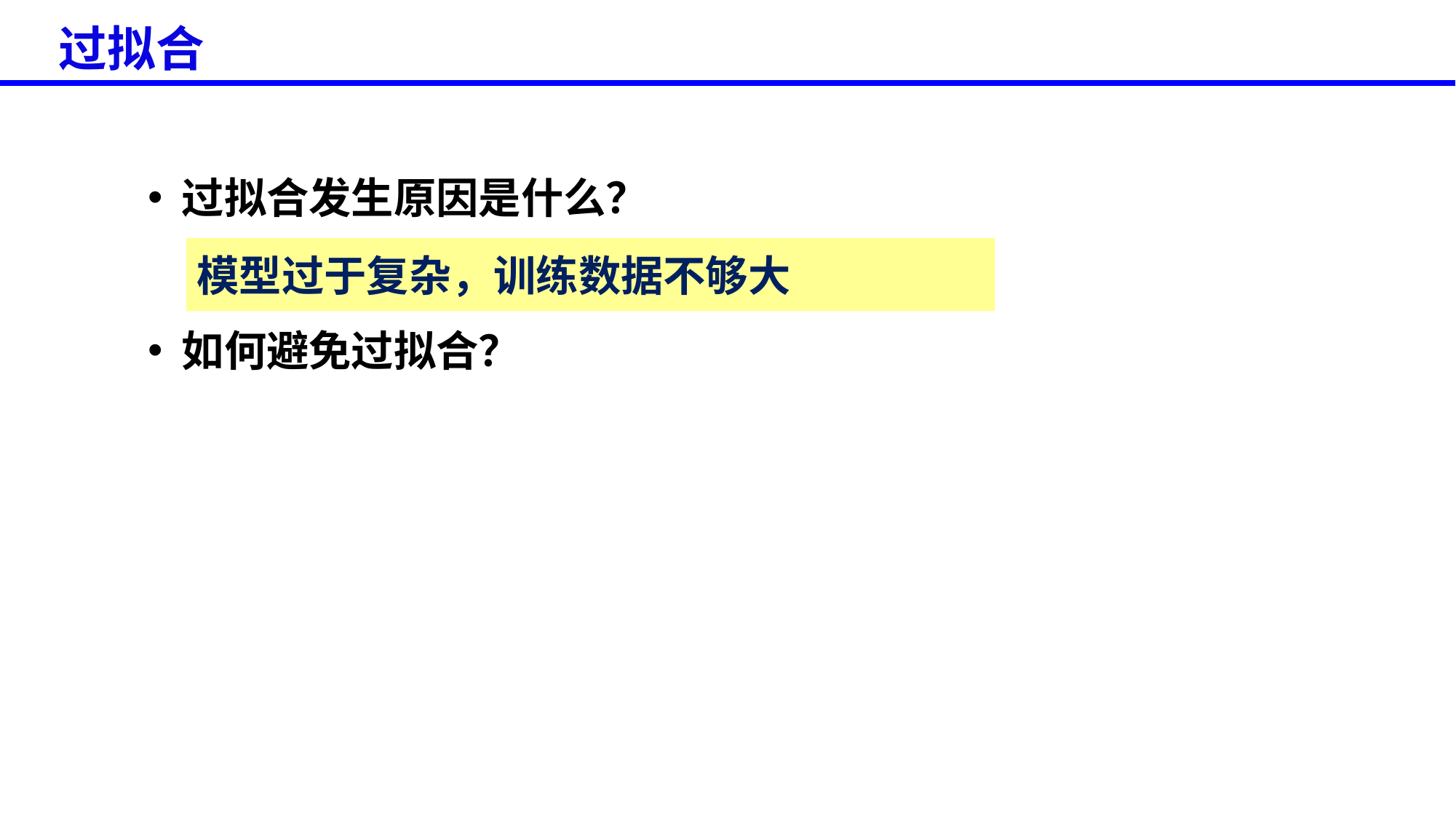

过拟合
过拟合发生原因是什么？

如何避免过拟合？
模型过于复杂，训练数据不够大